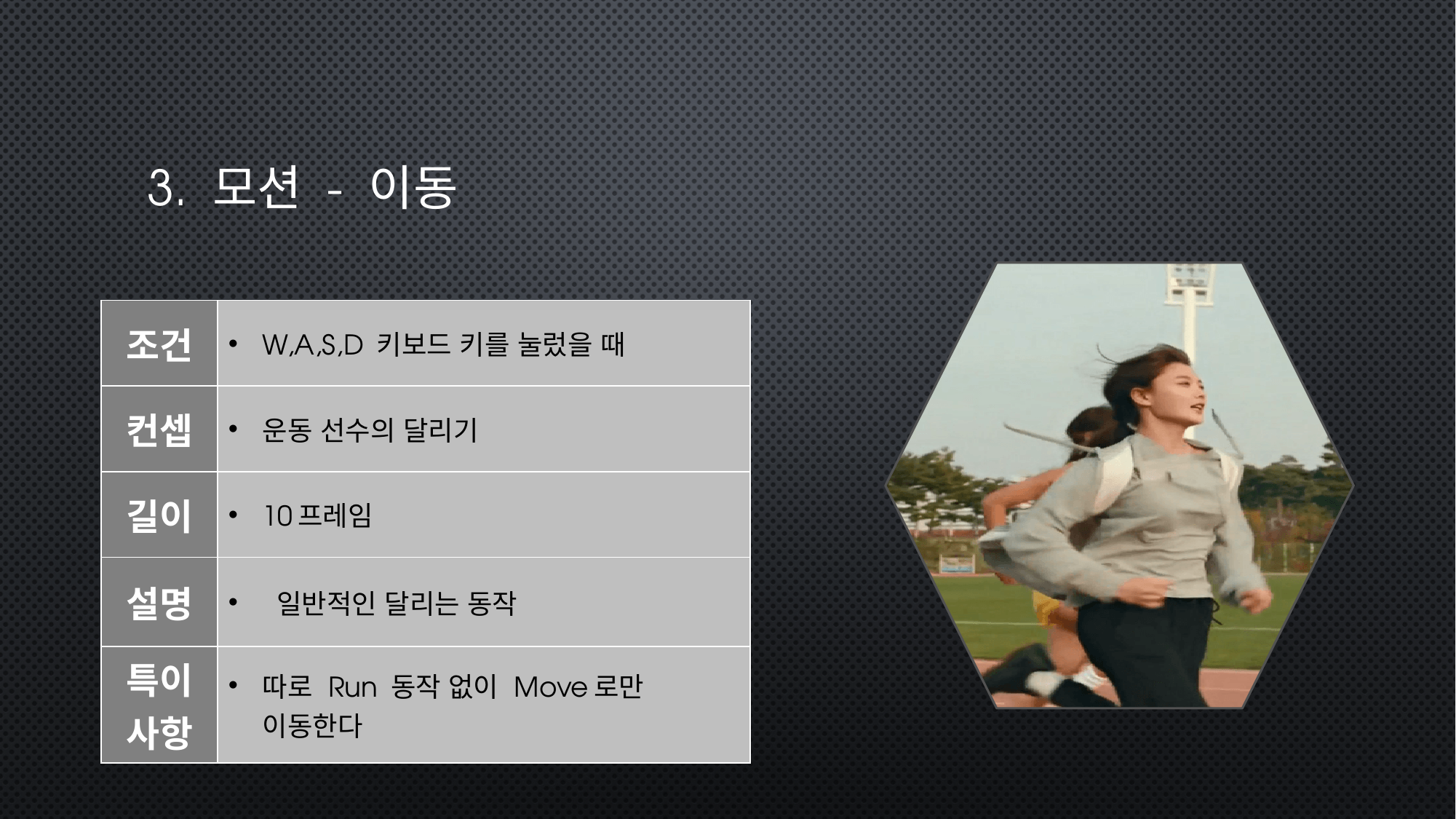

# 3. 모션 - 이동

| 조건 | W,A,S,D 키보드 키를 눌렀을 때 |
| --- | --- |
| 컨셉 | 운동 선수의 달리기 |
| 길이 | 10프레임 |
| 설명 | 일반적인 달리는 동작 |
| 특이사항 | 따로 Run 동작 없이 Move로만 이동한다 |